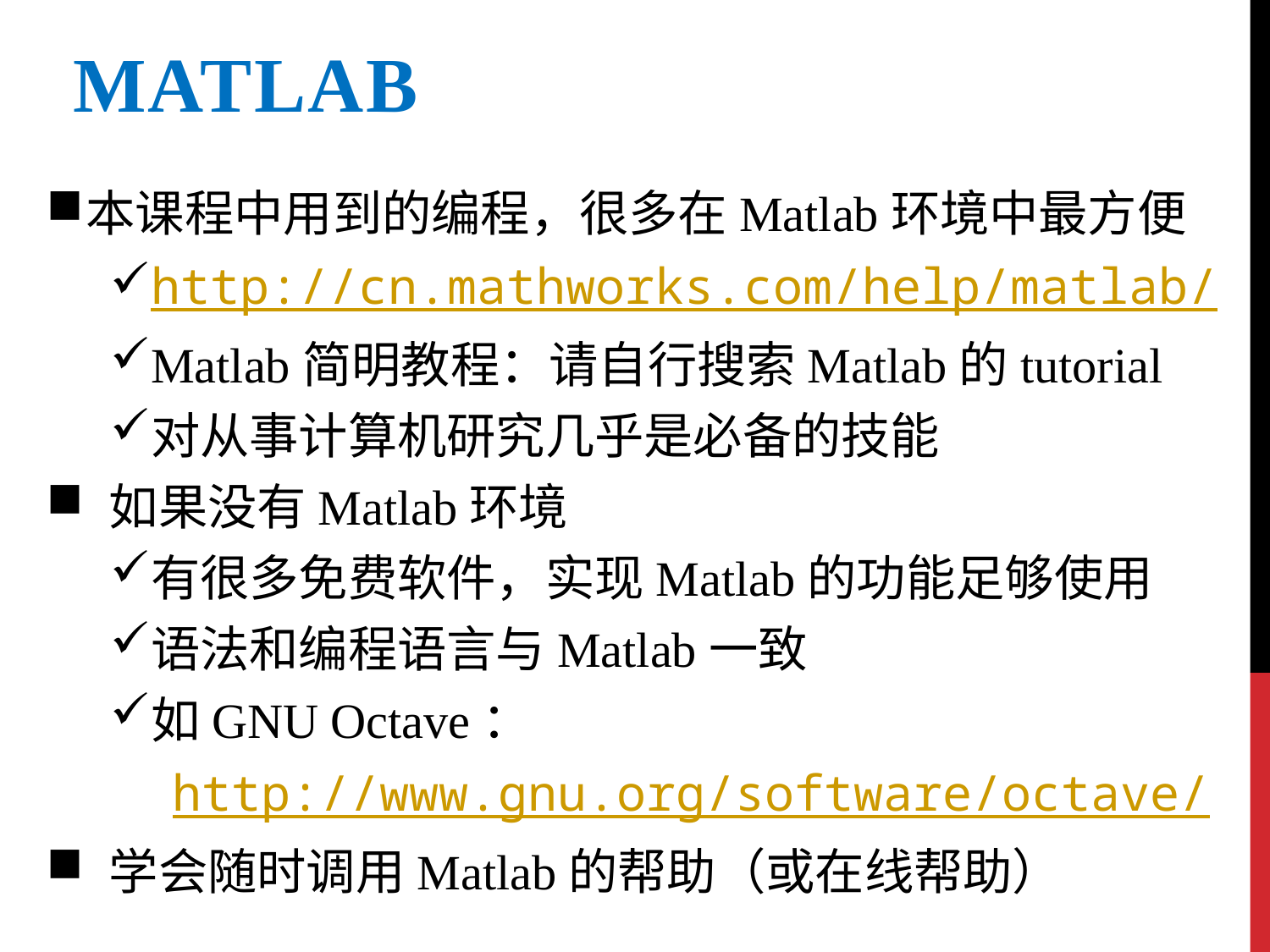

Matlab
本课程中用到的编程，很多在Matlab环境中最方便
http://cn.mathworks.com/help/matlab/
Matlab简明教程：请自行搜索Matlab的tutorial
对从事计算机研究几乎是必备的技能
 如果没有Matlab环境
有很多免费软件，实现Matlab的功能足够使用
语法和编程语言与Matlab一致
如GNU Octave：
 http://www.gnu.org/software/octave/
 学会随时调用Matlab的帮助（或在线帮助）